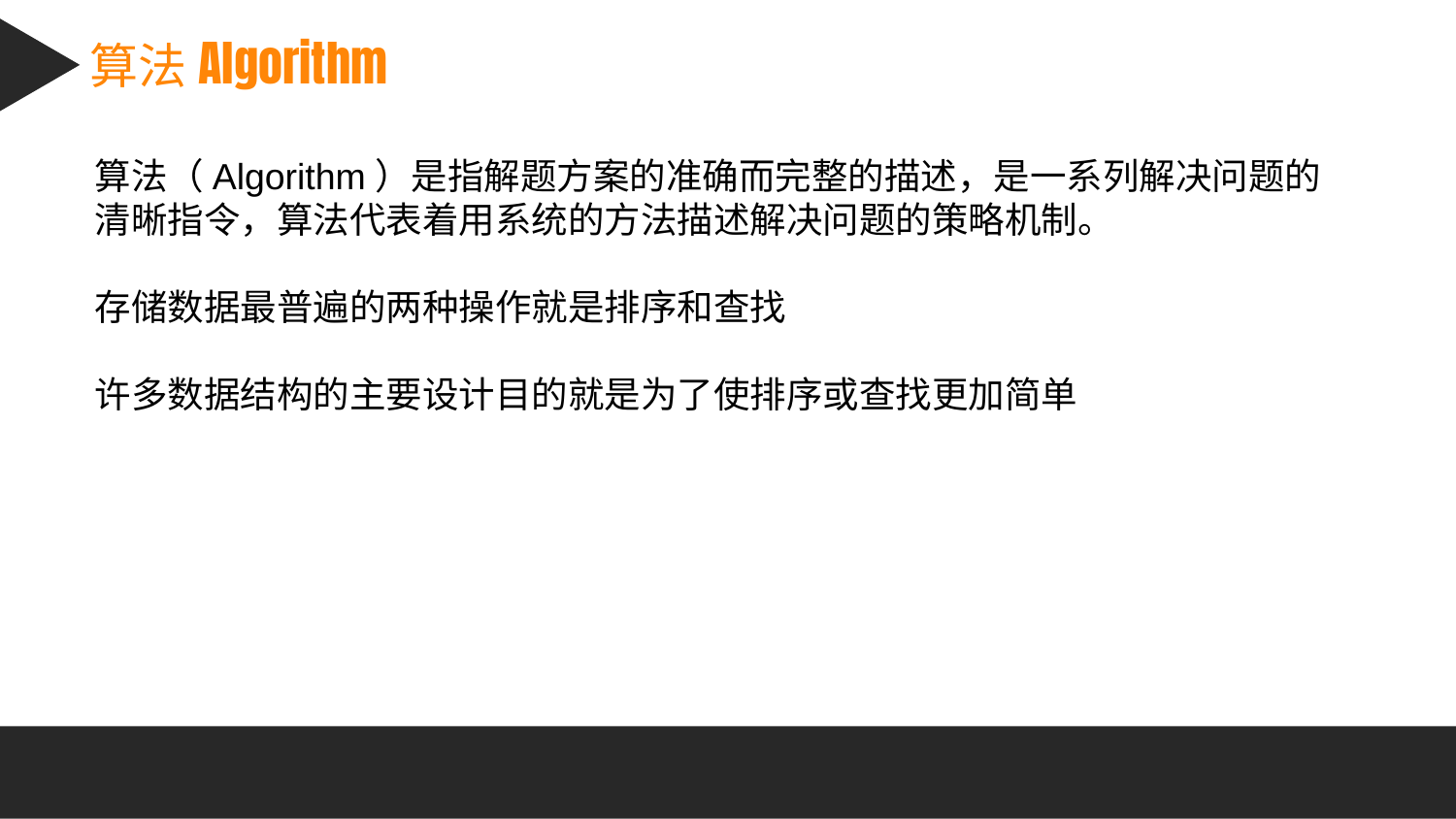

算法Algorithm
算法（Algorithm）是指解题方案的准确而完整的描述，是一系列解决问题的清晰指令，算法代表着用系统的方法描述解决问题的策略机制。

存储数据最普遍的两种操作就是排序和查找

许多数据结构的主要设计目的就是为了使排序或查找更加简单